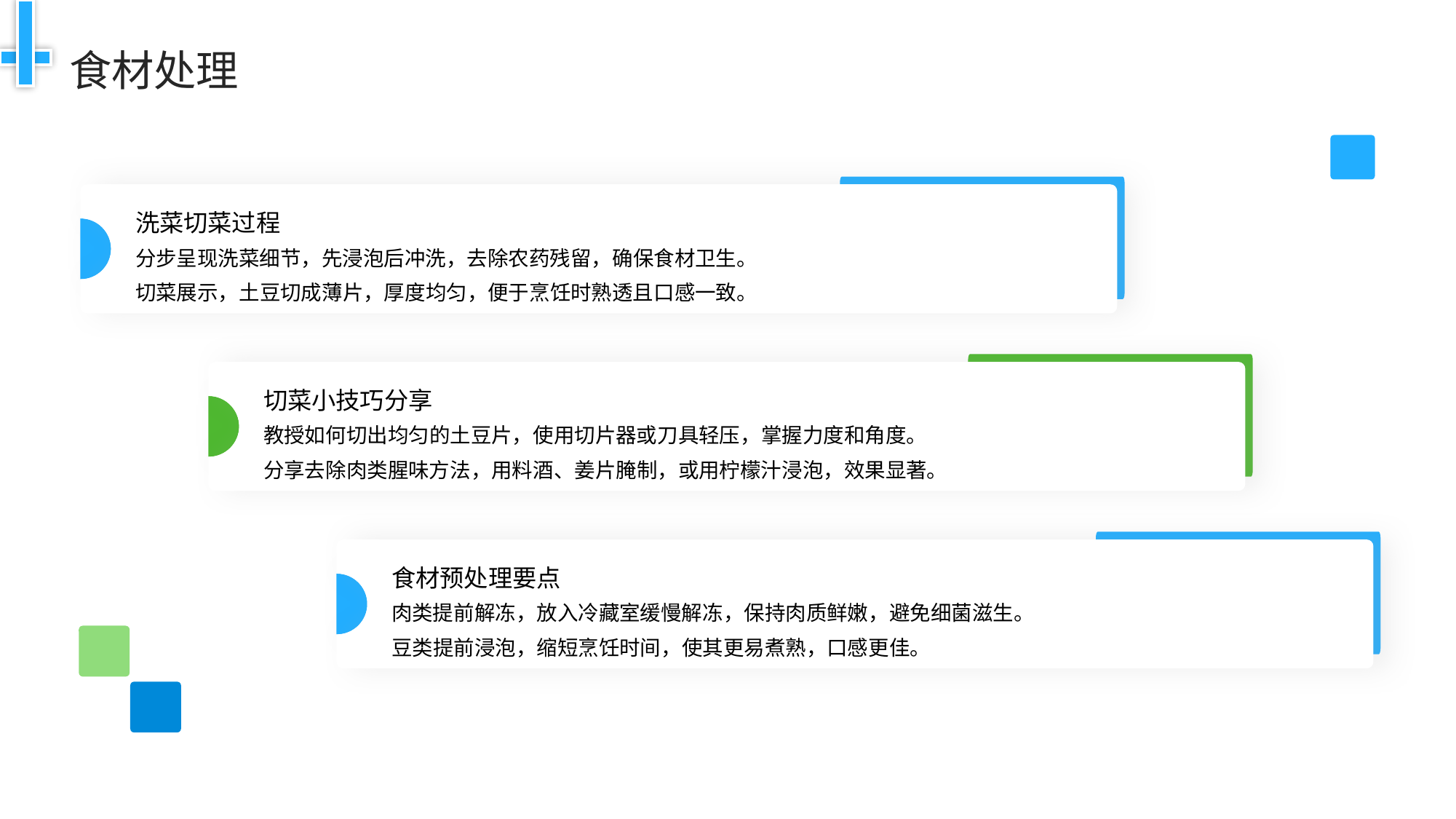

食材处理

洗菜切菜过程

分步呈现洗菜细节，先浸泡后冲洗，去除农药残留，确保食材卫生。
切菜展示，土豆切成薄片，厚度均匀，便于烹饪时熟透且口感一致。

切菜小技巧分享

教授如何切出均匀的土豆片，使用切片器或刀具轻压，掌握力度和角度。
分享去除肉类腥味方法，用料酒、姜片腌制，或用柠檬汁浸泡，效果显著。

食材预处理要点

肉类提前解冻，放入冷藏室缓慢解冻，保持肉质鲜嫩，避免细菌滋生。
豆类提前浸泡，缩短烹饪时间，使其更易煮熟，口感更佳。